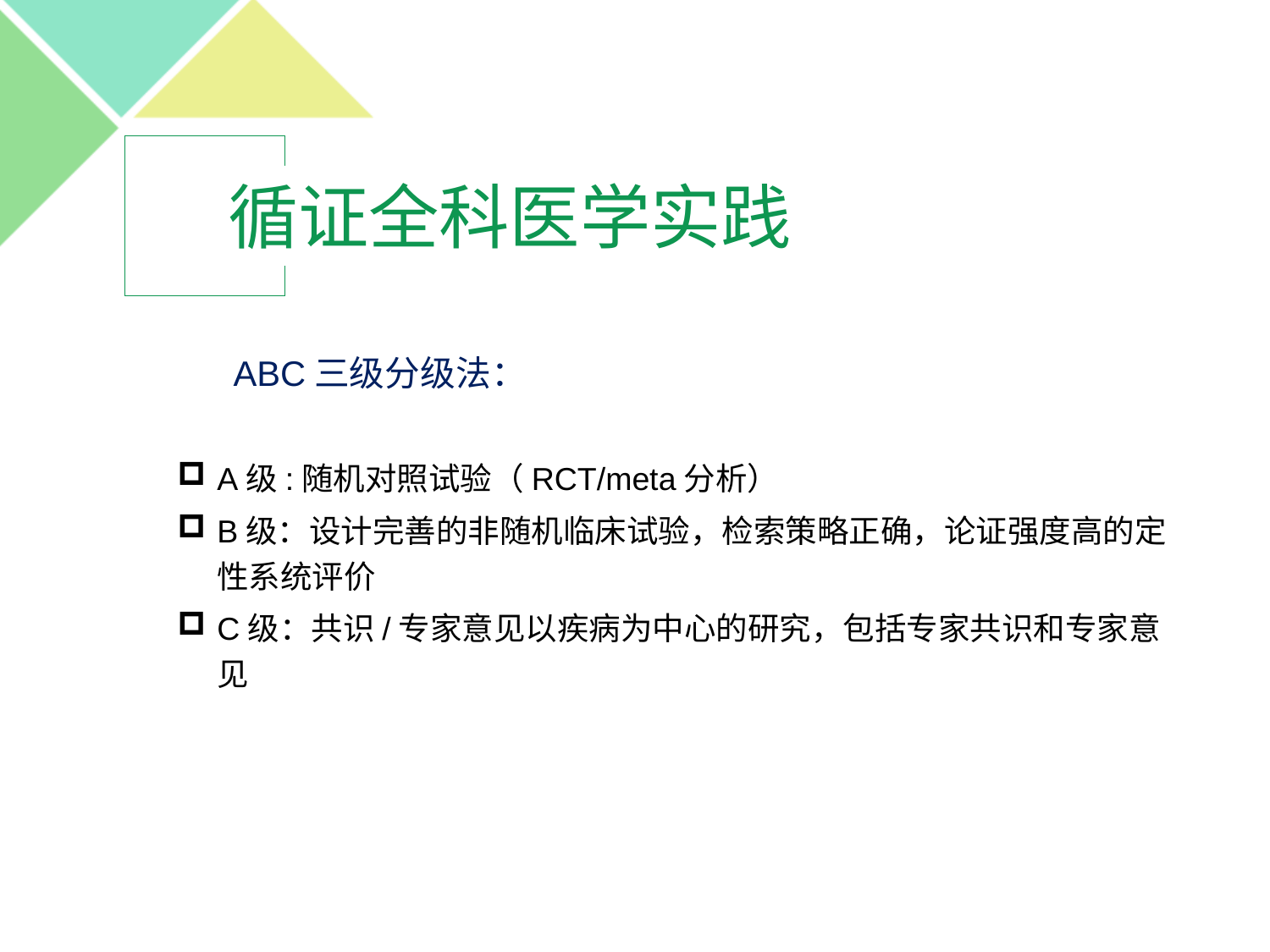

循证全科医学实践
      ABC三级分级法：

A级:随机对照试验（RCT/meta分析）
B级：设计完善的非随机临床试验，检索策略正确，论证强度高的定性系统评价
C级：共识/专家意见以疾病为中心的研究，包括专家共识和专家意见

75